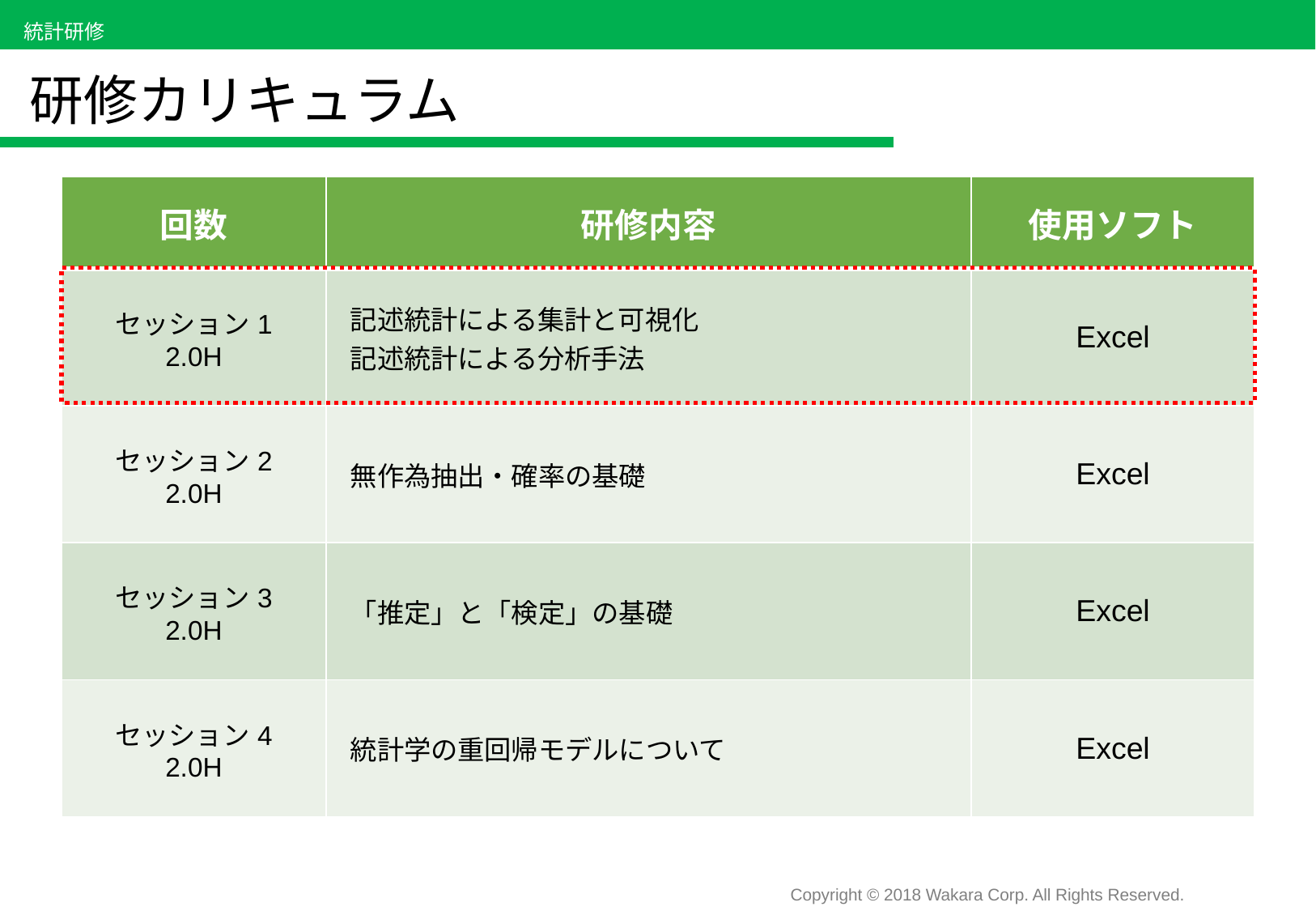

# 研修カリキュラム
| 回数 | 研修内容 | 使用ソフト |
| --- | --- | --- |
| セッション1 2.0H | 記述統計による集計と可視化 記述統計による分析手法 | Excel |
| セッション2 2.0H | 無作為抽出・確率の基礎 | Excel |
| セッション3 2.0H | 「推定」と「検定」の基礎 | Excel |
| セッション4 2.0H | 統計学の重回帰モデルについて | Excel |